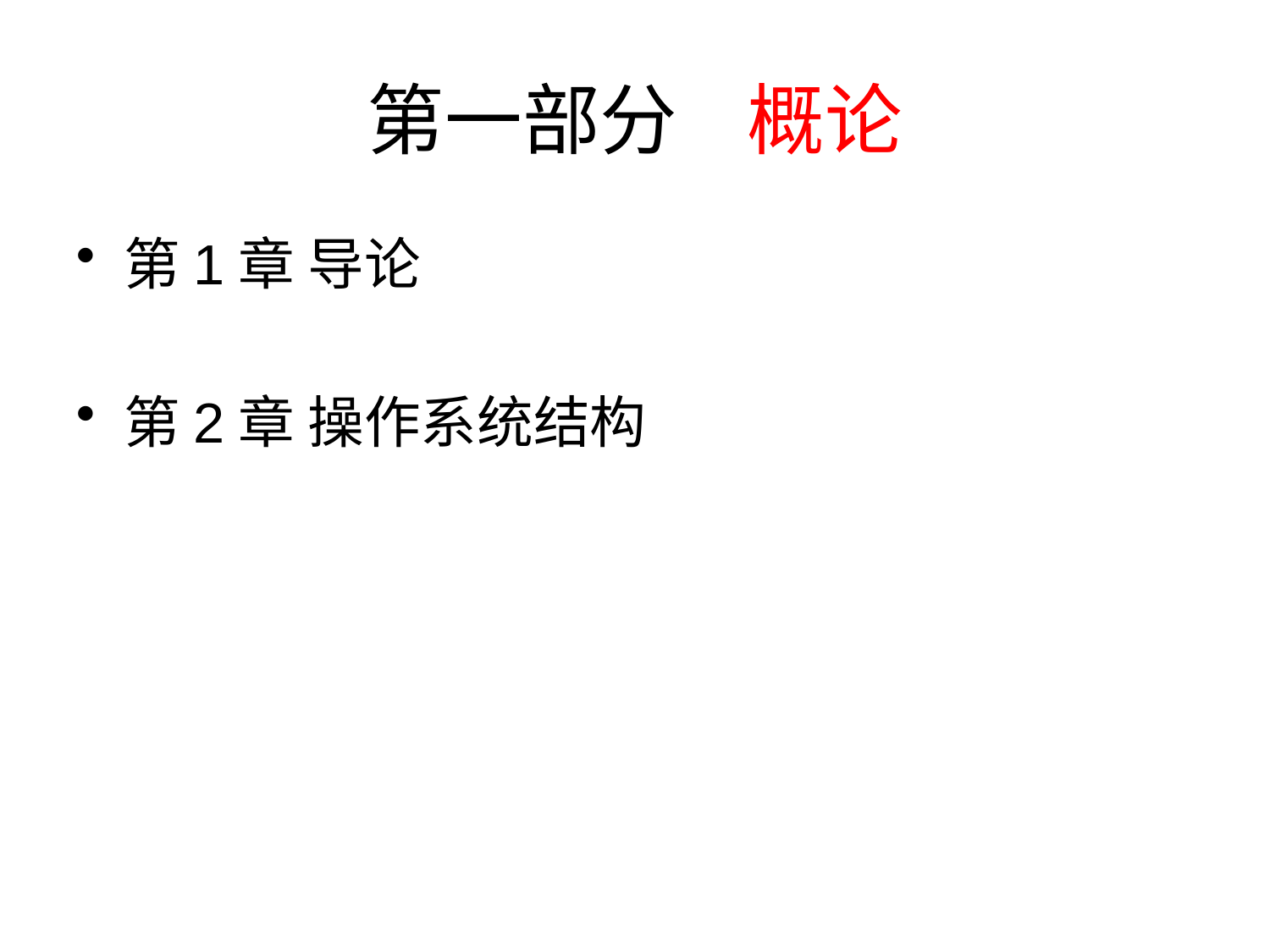

# 第一部分    概论
第1章 导论

第2章 操作系统结构